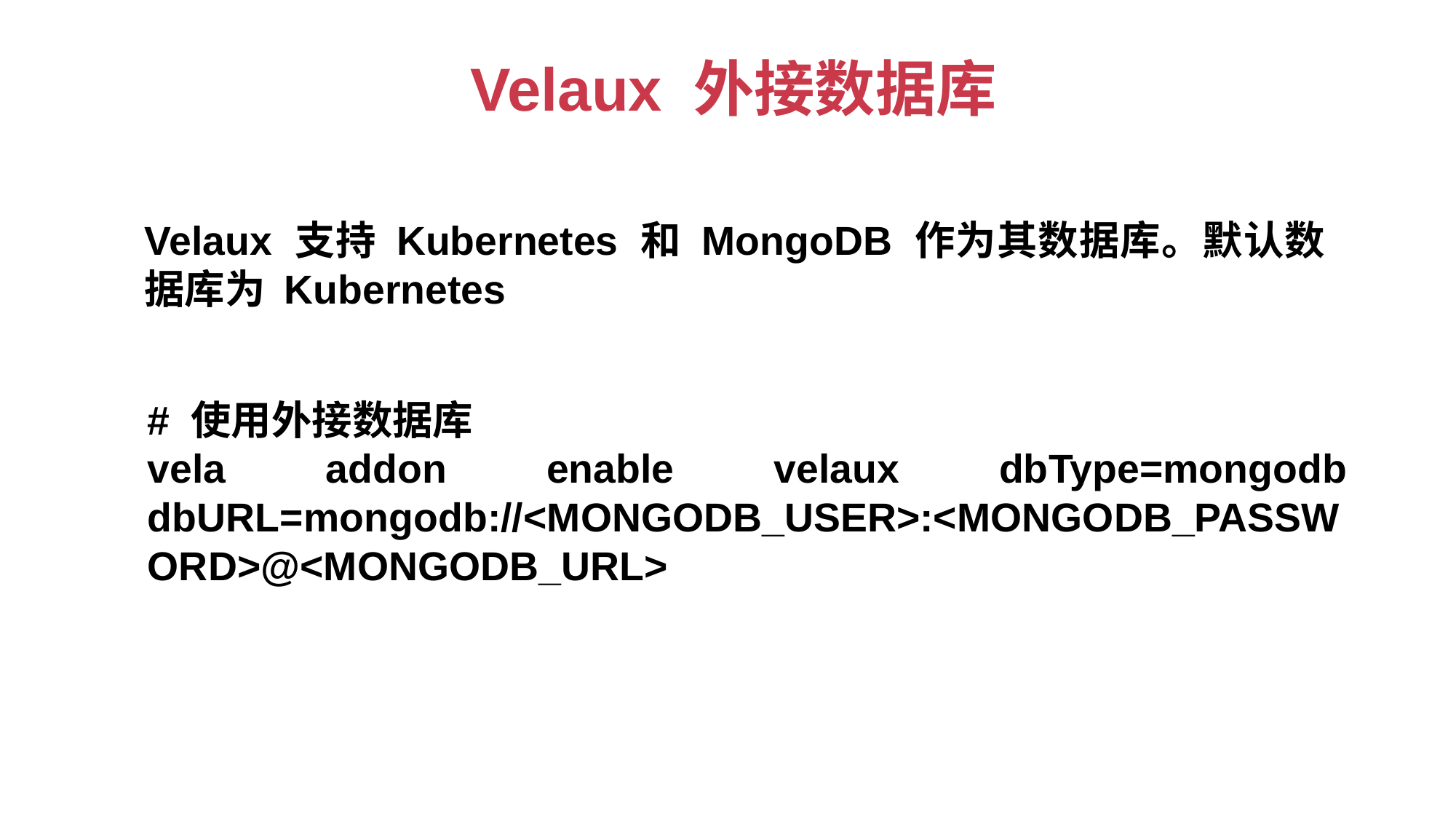

Velaux 外接数据库
Velaux 支持 Kubernetes 和 MongoDB 作为其数据库。默认数据库为 Kubernetes
# 使用外接数据库
vela addon enable velaux dbType=mongodb dbURL=mongodb://<MONGODB_USER>:<MONGODB_PASSWORD>@<MONGODB_URL>